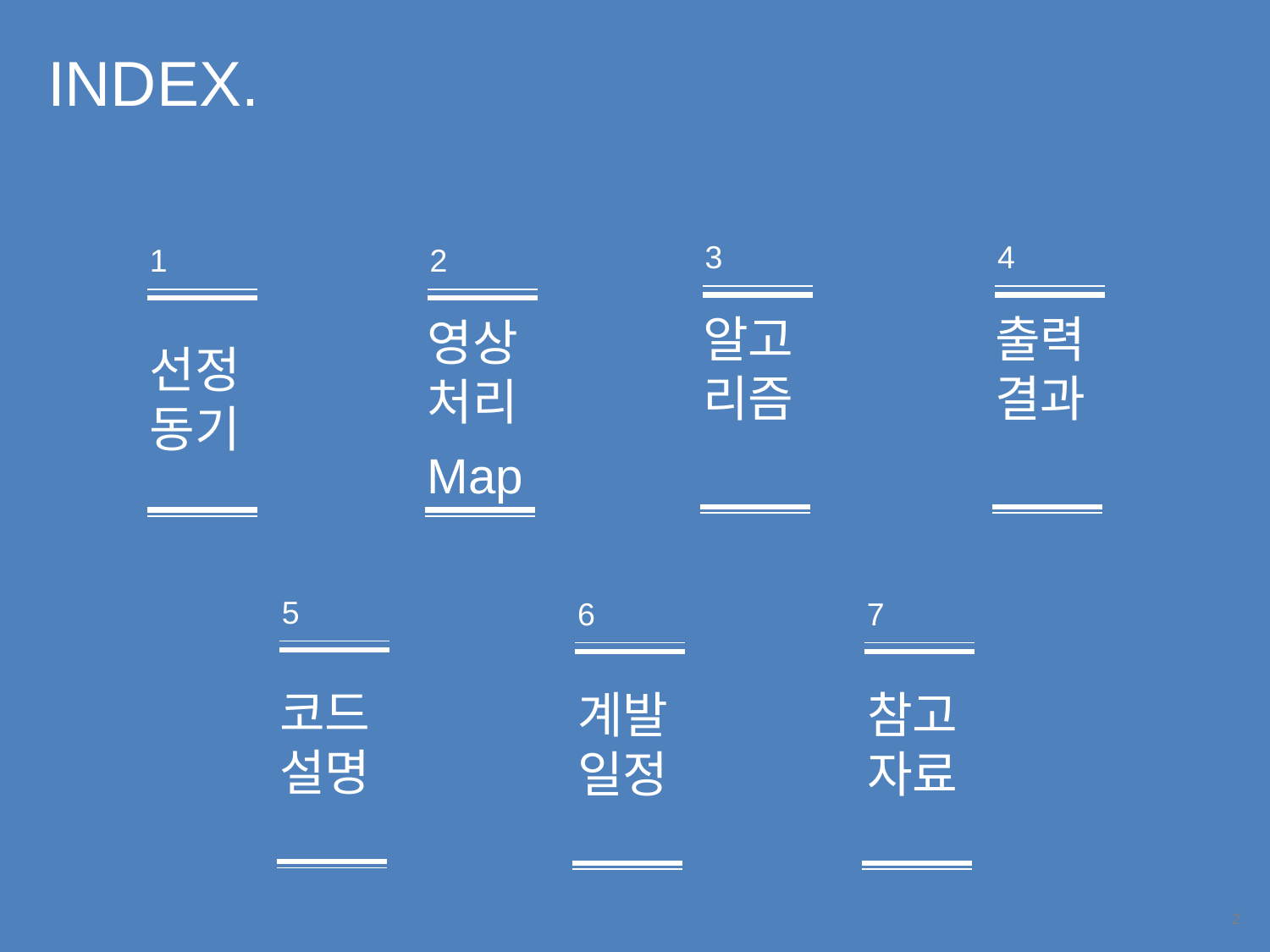

INDEX.
3
4
1
2
알고
리즘
출력
결과
영상
처리
Map
선정
동기
5
6
7
코드
설명
계발
일정
참고
자료